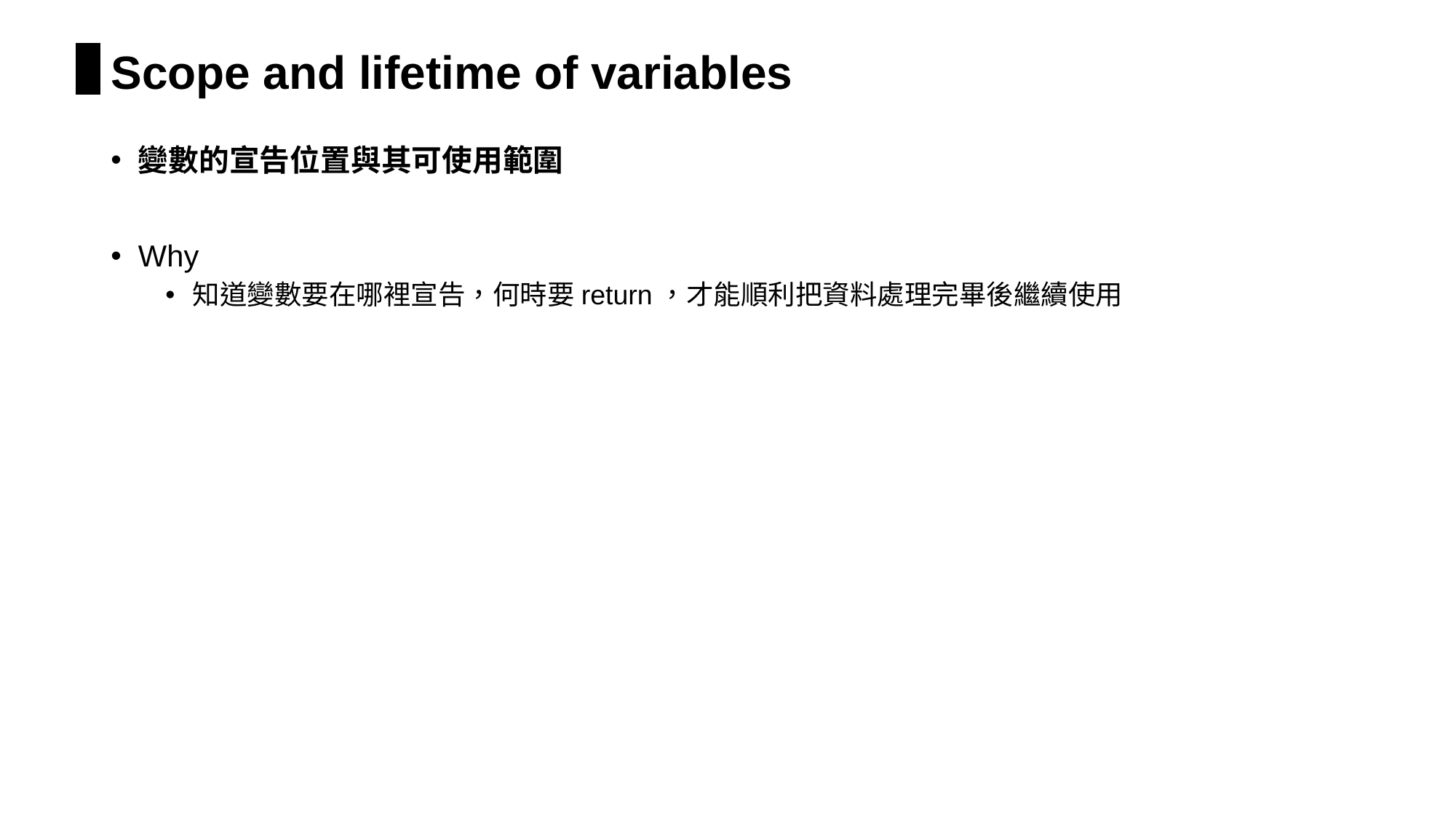

# Scope and lifetime of variables
變數的宣告位置與其可使用範圍

Why
知道變數要在哪裡宣告，何時要return，才能順利把資料處理完畢後繼續使用